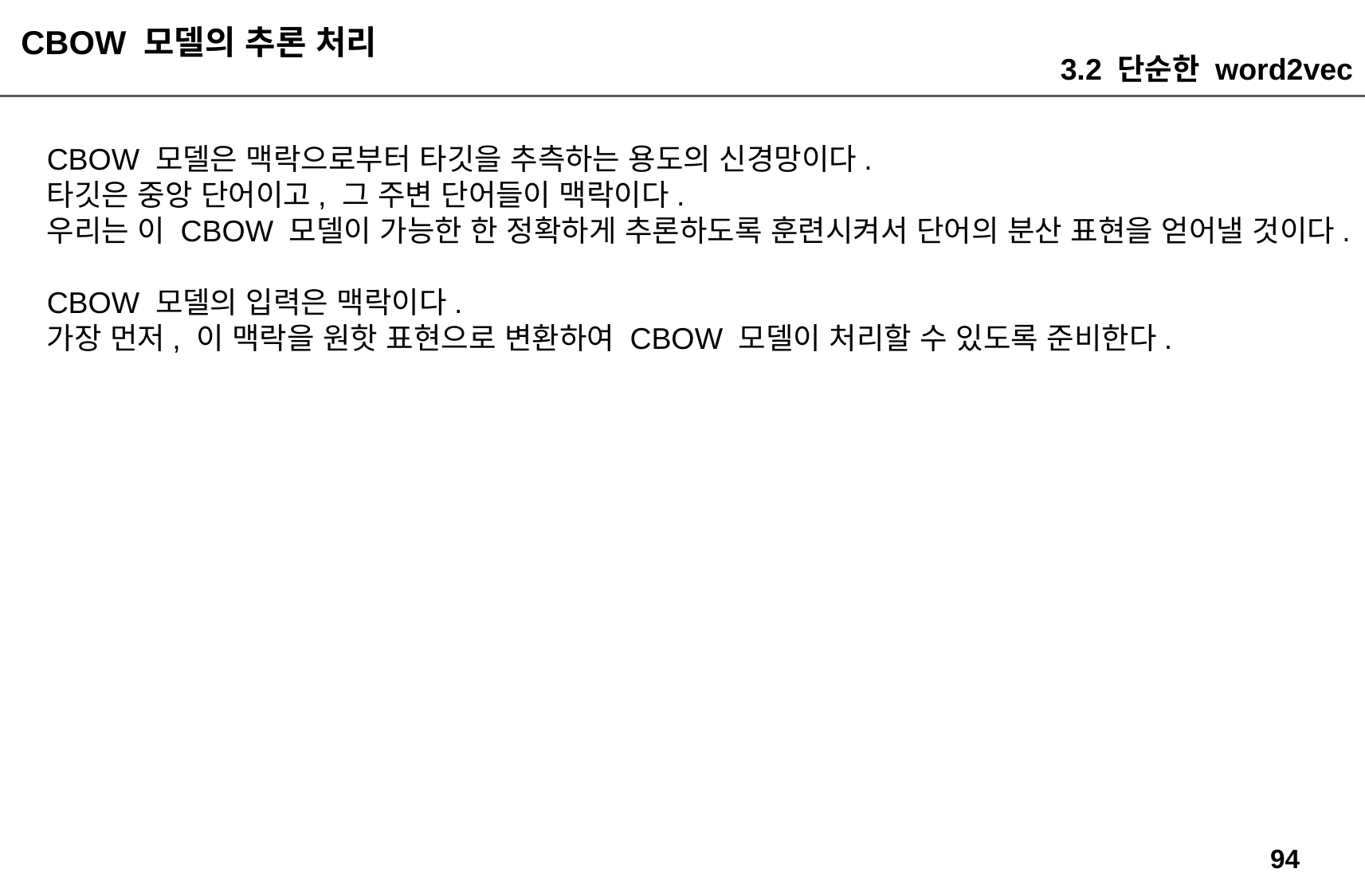

CBOW 모델의 추론 처리
3.2 단순한 word2vec
CBOW 모델은 맥락으로부터 타깃을 추측하는 용도의 신경망이다.
타깃은 중앙 단어이고, 그 주변 단어들이 맥락이다.
우리는 이 CBOW 모델이 가능한 한 정확하게 추론하도록 훈련시켜서 단어의 분산 표현을 얻어낼 것이다.

CBOW 모델의 입력은 맥락이다.
가장 먼저, 이 맥락을 원핫 표현으로 변환하여 CBOW 모델이 처리할 수 있도록 준비한다.